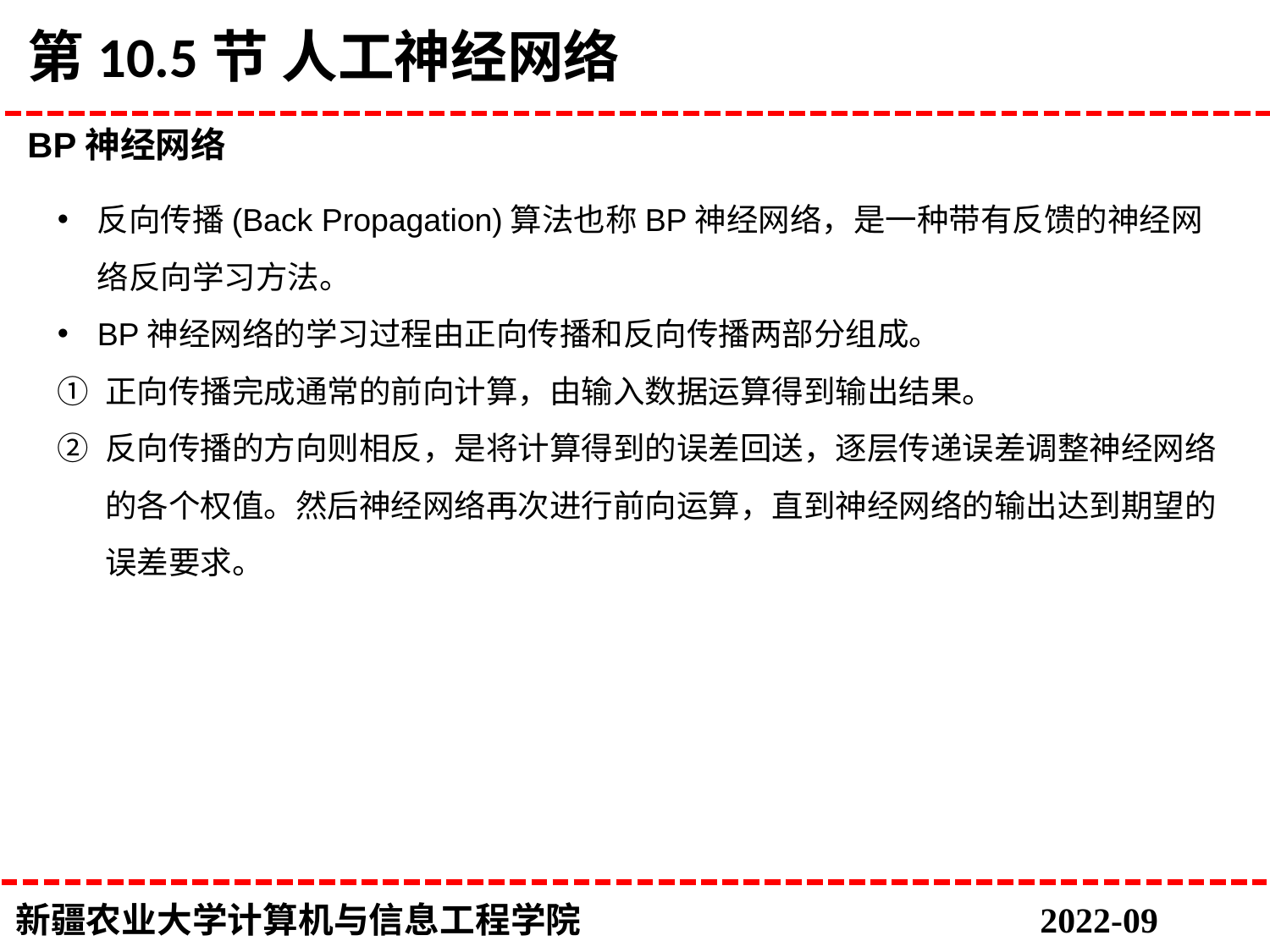

# 第10.5节 人工神经网络
BP神经网络
反向传播(Back Propagation)算法也称BP神经网络，是一种带有反馈的神经网络反向学习方法。
BP神经网络的学习过程由正向传播和反向传播两部分组成。
正向传播完成通常的前向计算，由输入数据运算得到输出结果。
反向传播的方向则相反，是将计算得到的误差回送，逐层传递误差调整神经网络的各个权值。然后神经网络再次进行前向运算，直到神经网络的输出达到期望的误差要求。